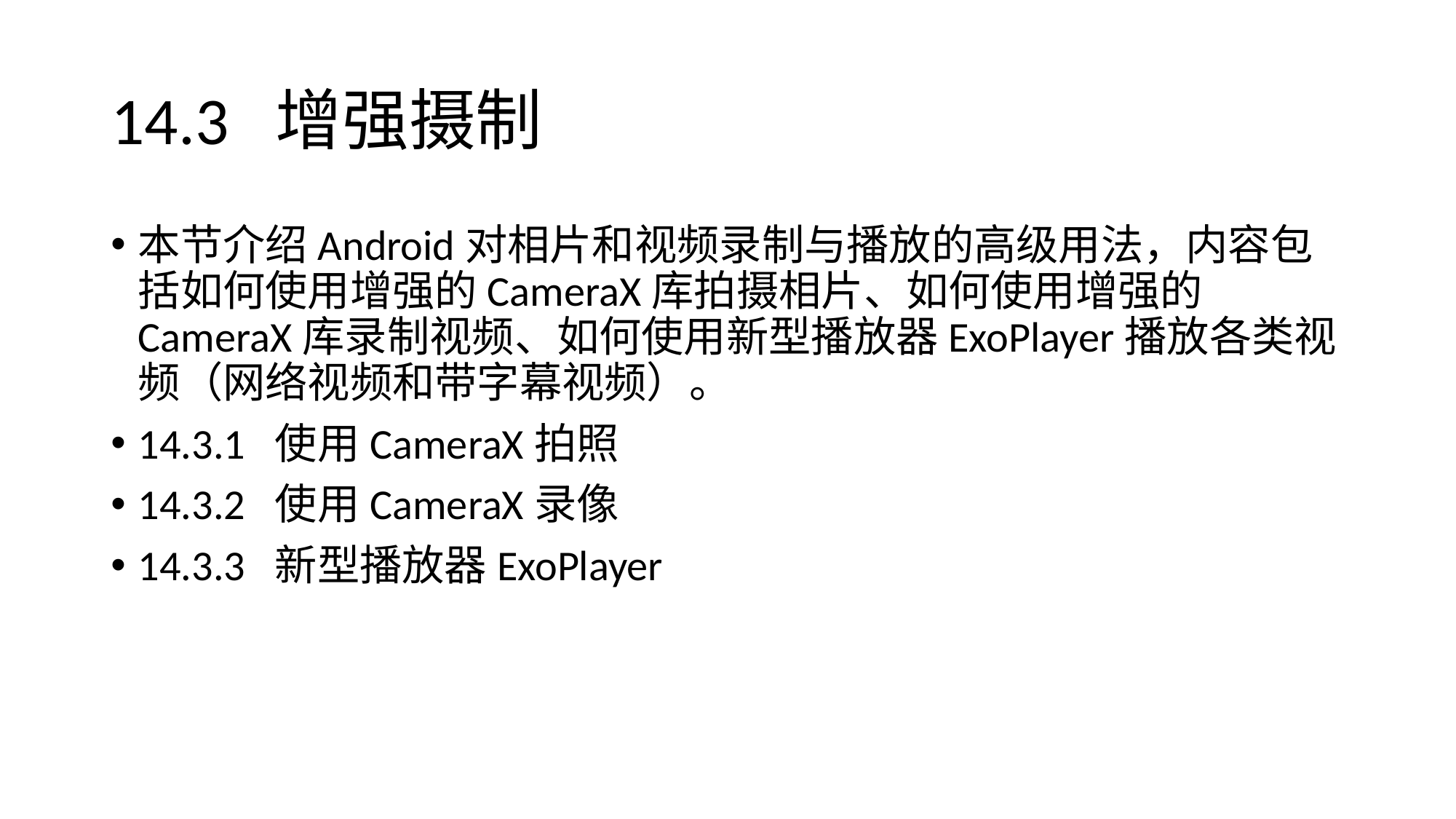

# 14.3  增强摄制
本节介绍Android对相片和视频录制与播放的高级用法，内容包括如何使用增强的CameraX库拍摄相片、如何使用增强的CameraX库录制视频、如何使用新型播放器ExoPlayer播放各类视频（网络视频和带字幕视频）。
14.3.1  使用CameraX拍照
14.3.2  使用CameraX录像
14.3.3  新型播放器ExoPlayer